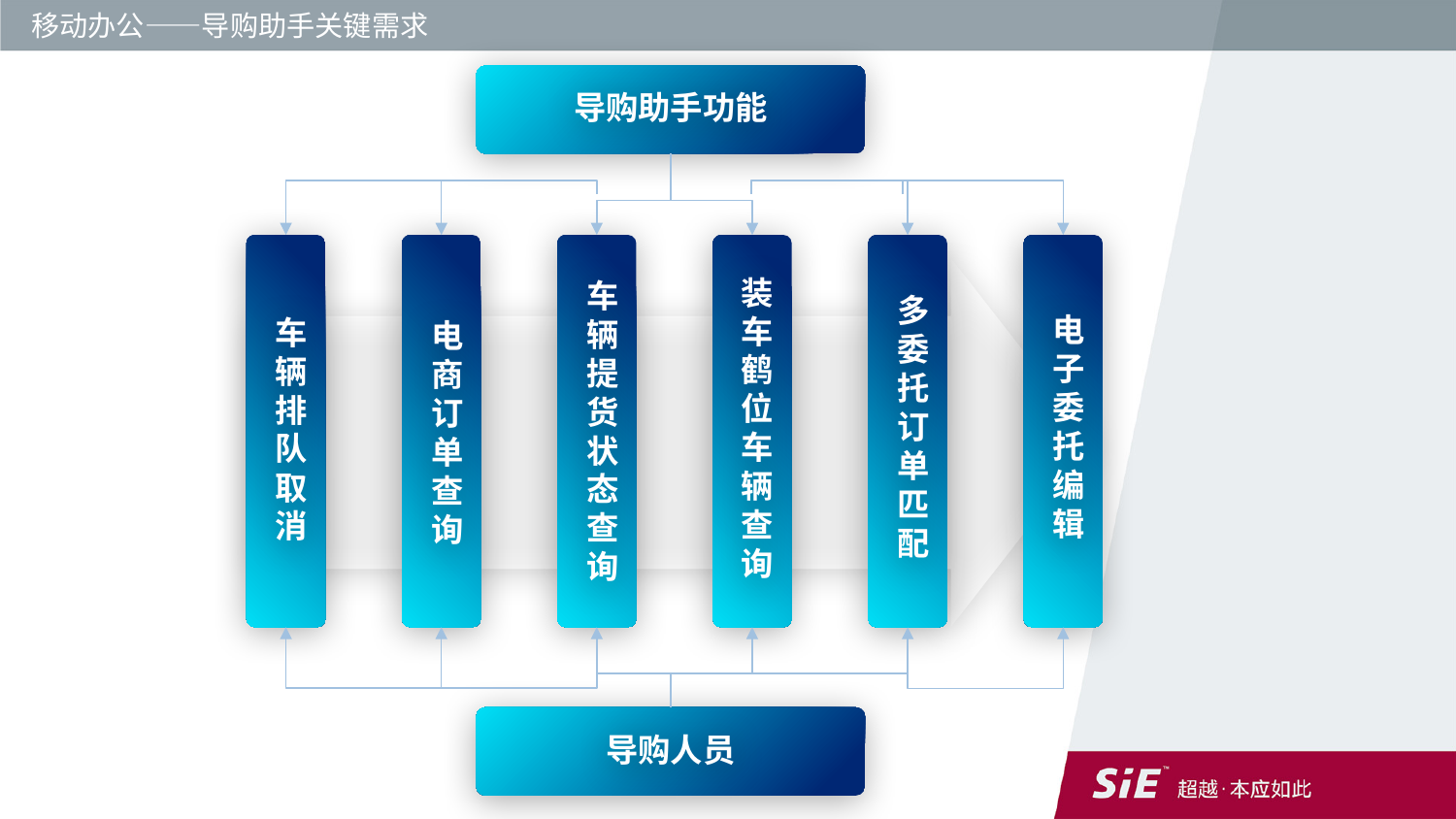

移动办公——导购助手关键需求

导购助手功能

多委托订单匹配
电子委托编辑
装车鹤位车辆查询
车辆排队取消
车辆提货状态查询
电商订单查询

导购人员